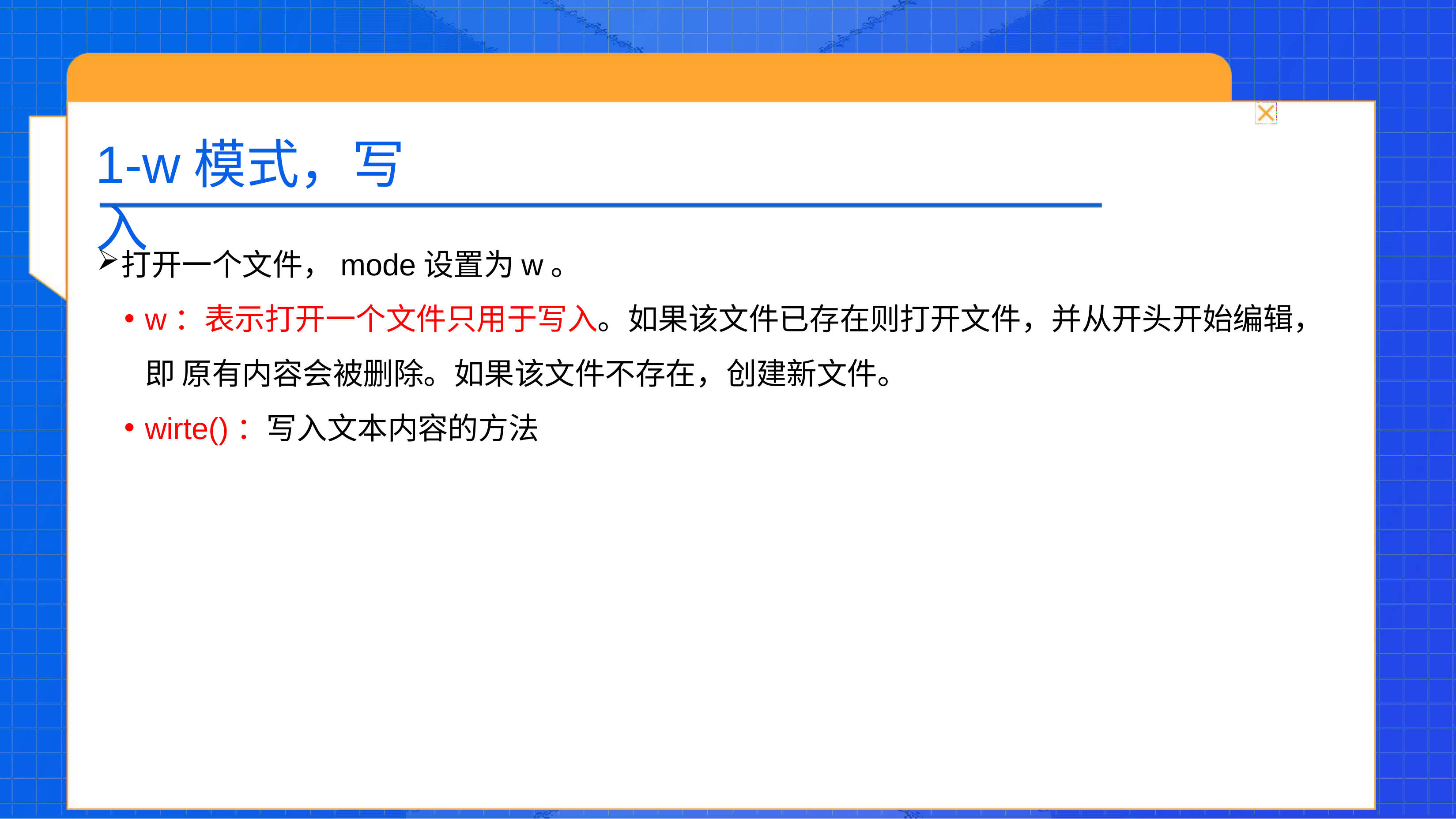

# 1-w模式，写入

打开一个文件，mode设置为w。
w：表示打开一个文件只用于写入。如果该文件已存在则打开文件，并从开头开始编辑，即 原有内容会被删除。如果该文件不存在，创建新文件。
wirte()：写入文本内容的方法